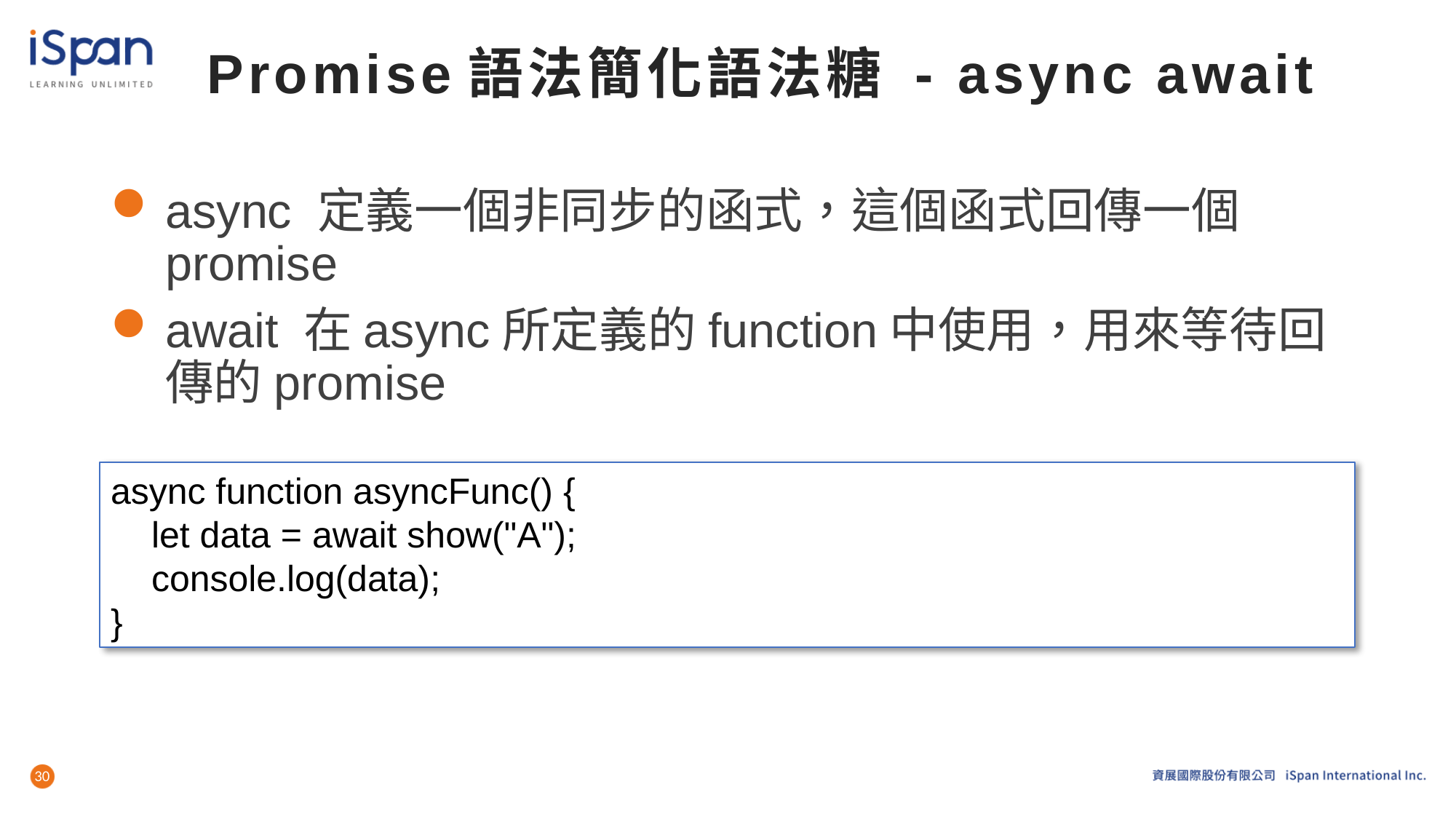

# Promise語法簡化語法糖 - async await
async 定義一個非同步的函式，這個函式回傳一個 promise
await 在async所定義的function中使用，用來等待回傳的promise

async function asyncFunc() {
    let data = await show("A");
    console.log(data);
}
30